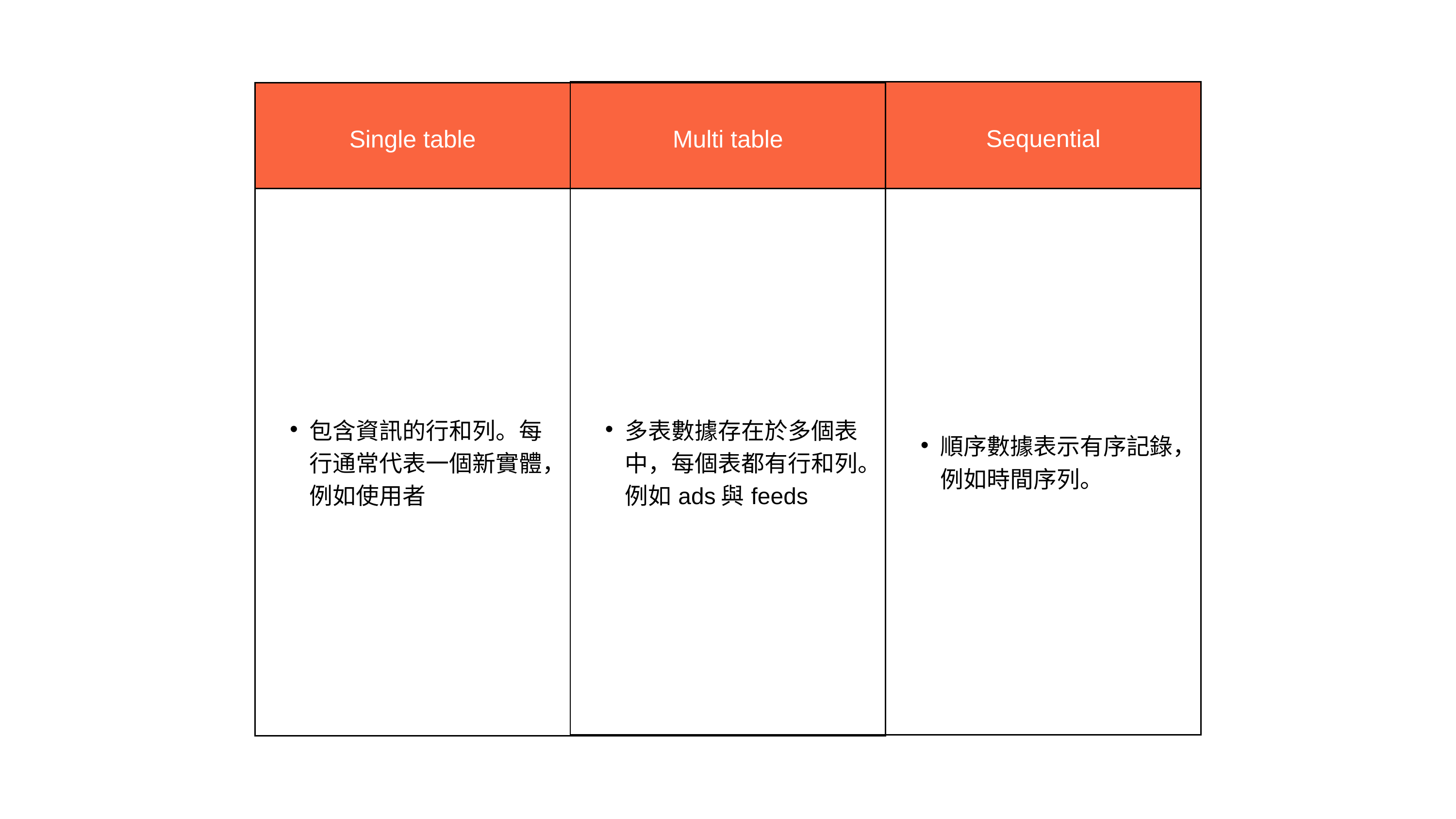

| 定性方法 | Sequential |
| --- | --- |
|  | 順序數據表示有序記錄，例如時間序列。 |
| Single table | Multi table |
| --- | --- |
| 包含資訊的行和列。每行通常代表一個新實體，例如使用者 | 多表數據存在於多個表中，每個表都有行和列。例如ads與feeds |